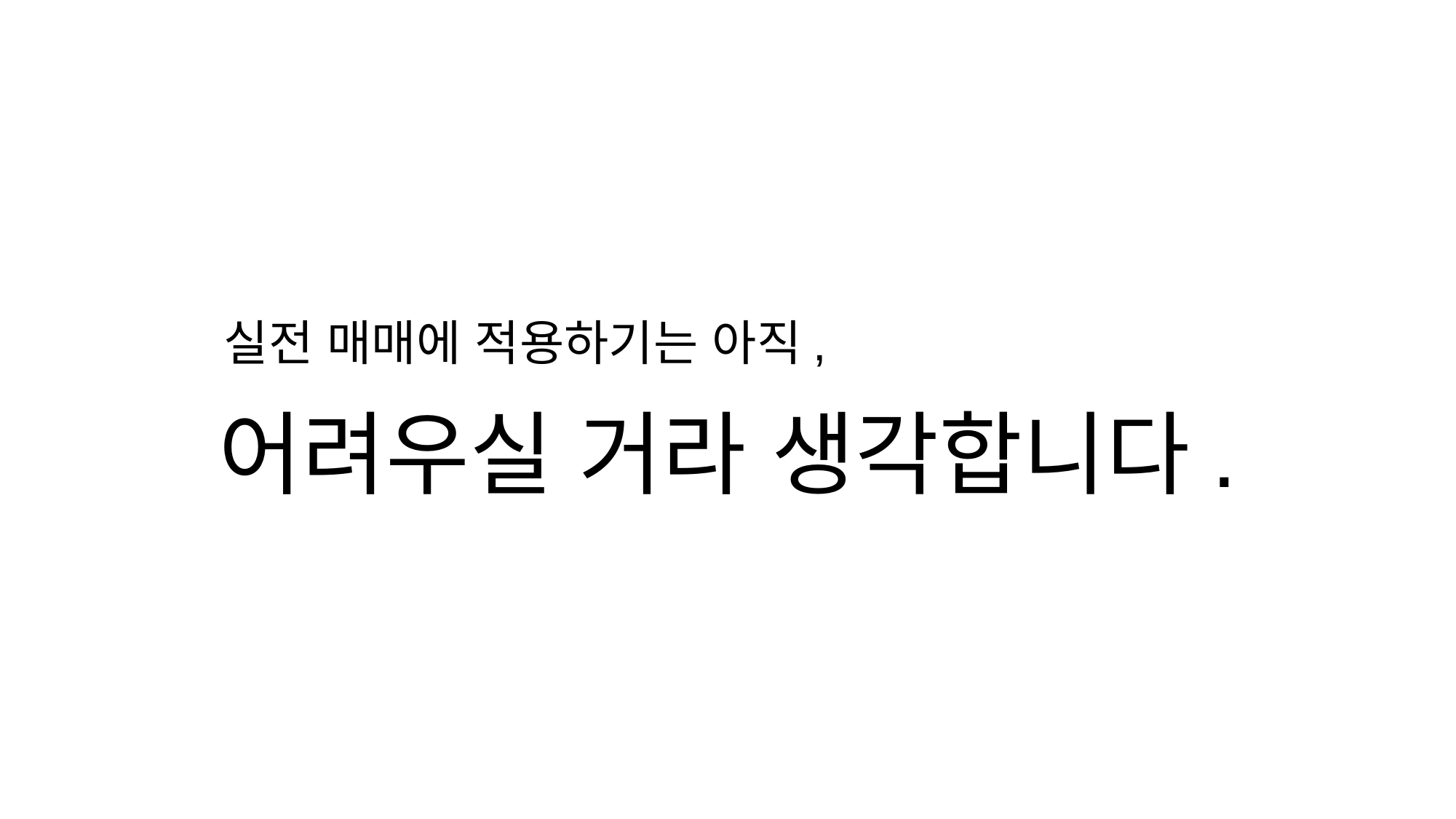

실전 매매에 적용하기는 아직,
어려우실 거라 생각합니다.